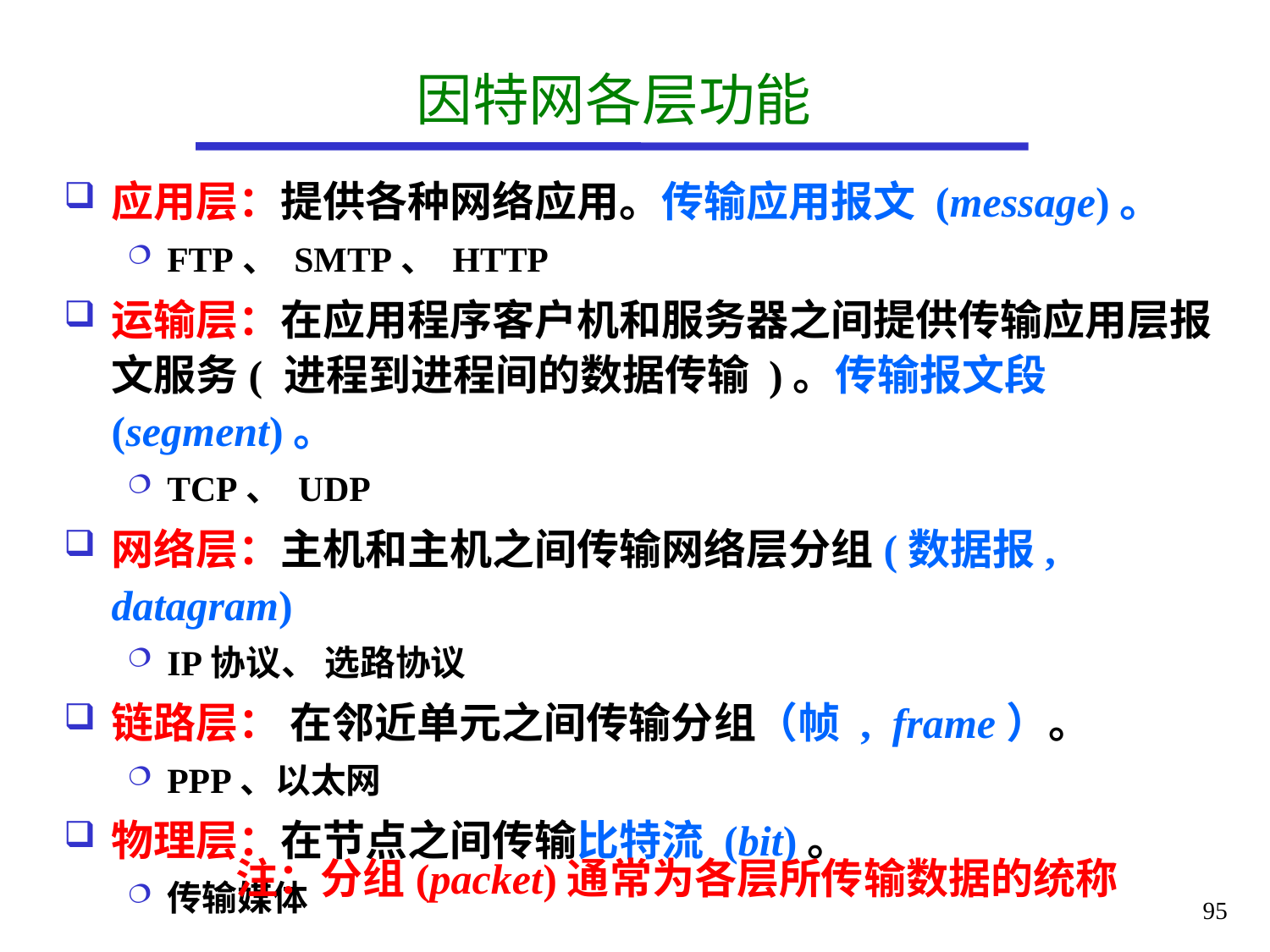

# 因特网各层功能
应用层：提供各种网络应用。传输应用报文 (message)。
FTP、 SMTP、 HTTP
运输层：在应用程序客户机和服务器之间提供传输应用层报文服务( 进程到进程间的数据传输 )。传输报文段 (segment)。
TCP、 UDP
网络层：主机和主机之间传输网络层分组(数据报, datagram)
IP协议、 选路协议
链路层： 在邻近单元之间传输分组（帧 ,  frame）。
PPP、以太网
物理层：在节点之间传输比特流 (bit)。
传输媒体
注：分组(packet)通常为各层所传输数据的统称
95